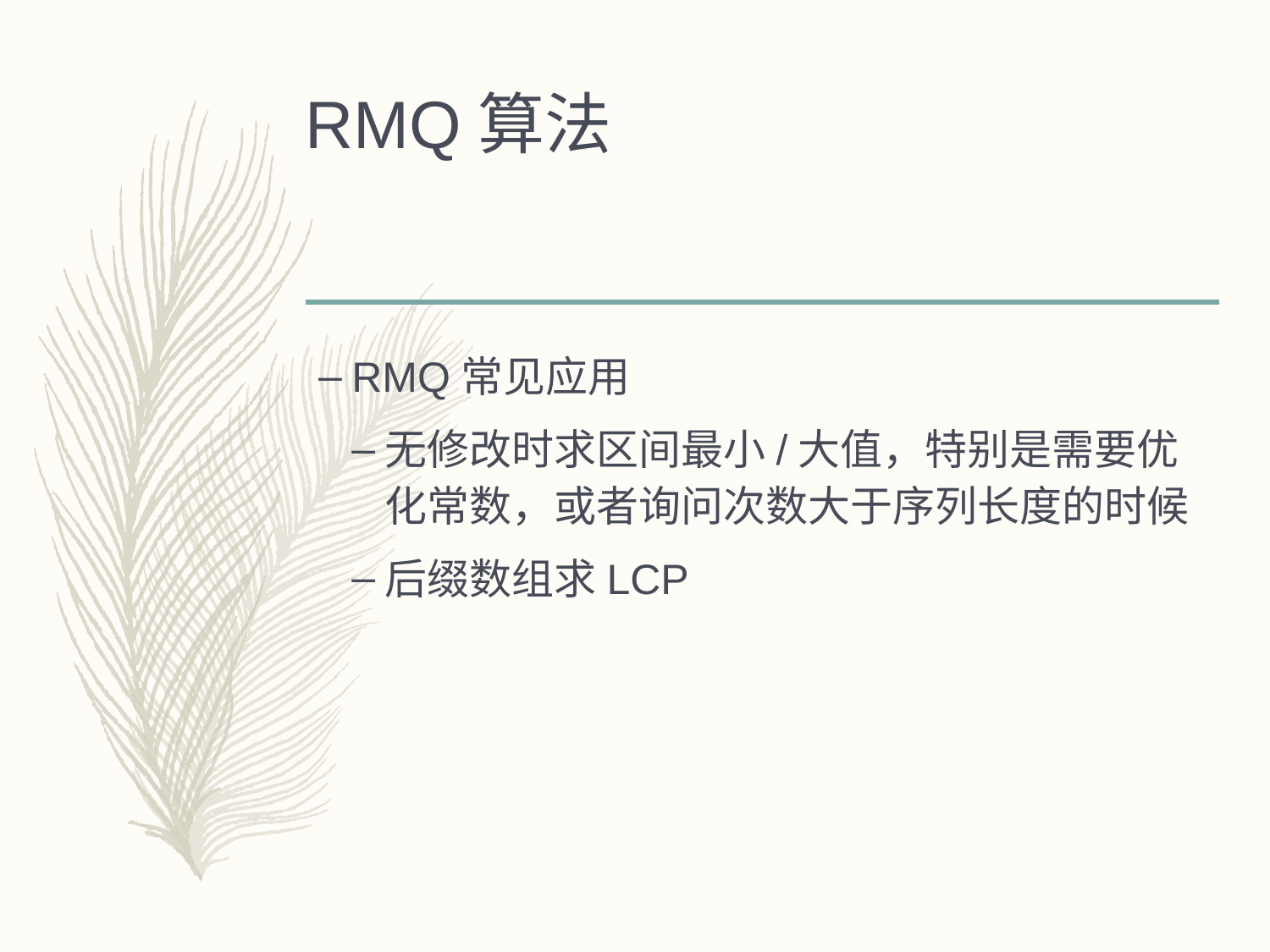

# RMQ算法
RMQ常见应用
无修改时求区间最小/大值，特别是需要优化常数，或者询问次数大于序列长度的时候
后缀数组求LCP